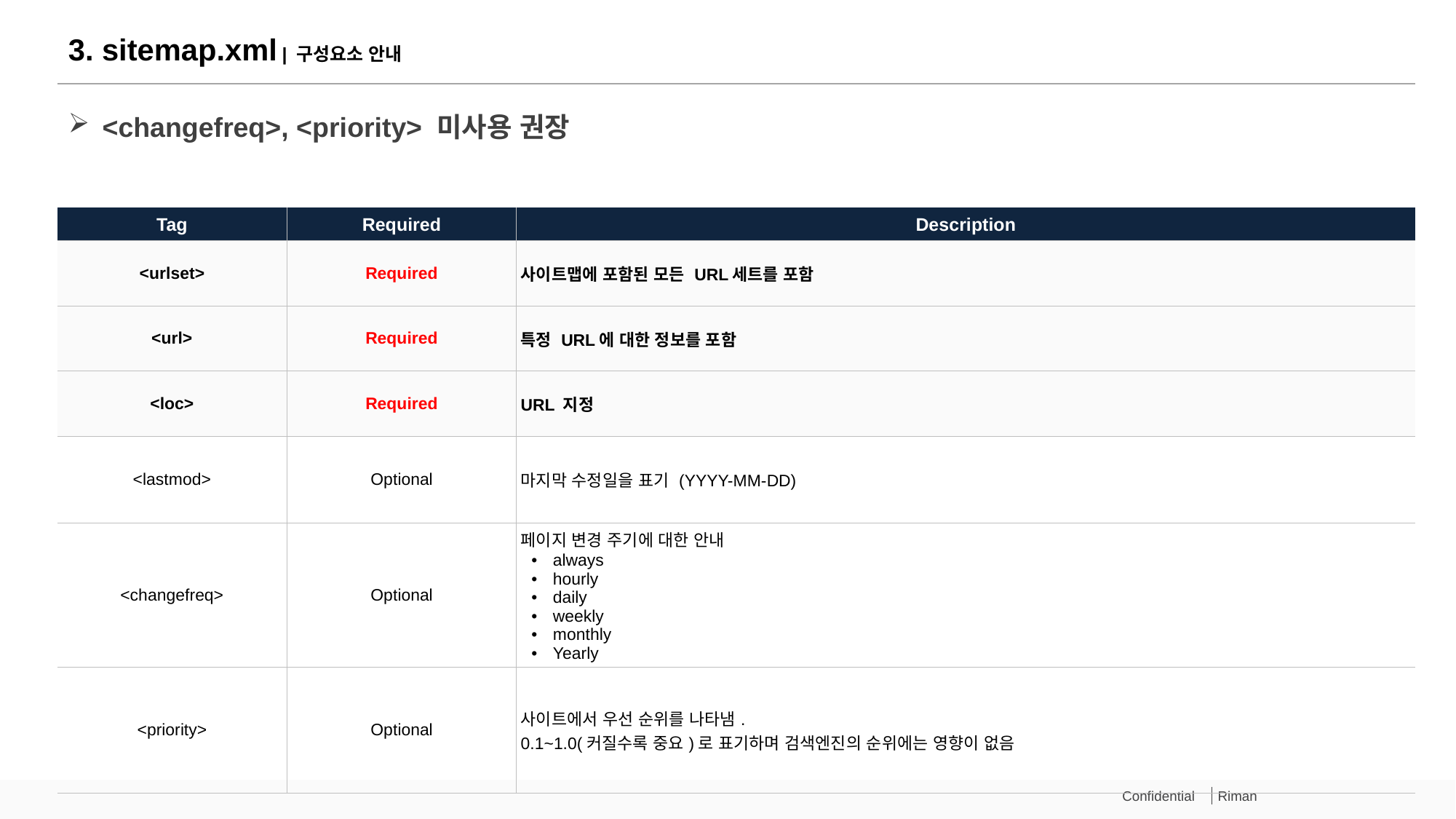

# 3. sitemap.xml | 구성요소 안내
<changefreq>, <priority> 미사용 권장
| Tag | Required | Description |
| --- | --- | --- |
| <urlset> | Required | 사이트맵에 포함된 모든 URL세트를 포함 |
| <url> | Required | 특정 URL에 대한 정보를 포함 |
| <loc> | Required | URL 지정 |
| <lastmod> | Optional | 마지막 수정일을 표기 (YYYY-MM-DD) |
| <changefreq> | Optional | 페이지 변경 주기에 대한 안내 always hourly daily weekly monthly Yearly |
| <priority> | Optional | 사이트에서 우선 순위를 나타냄. 0.1~1.0(커질수록 중요)로 표기하며 검색엔진의 순위에는 영향이 없음 |